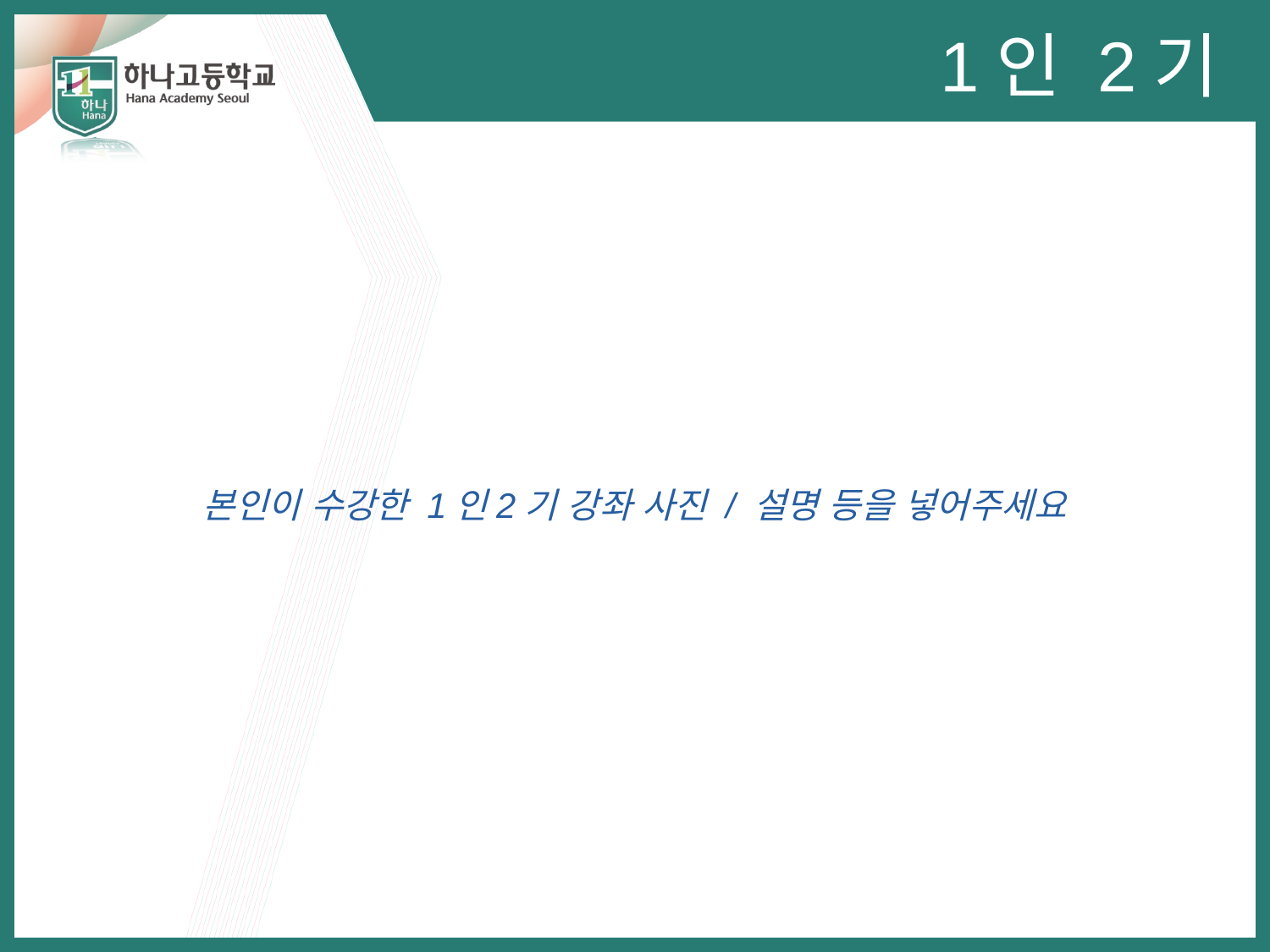

1인 2기
본인이 수강한 1인2기 강좌 사진 / 설명 등을 넣어주세요